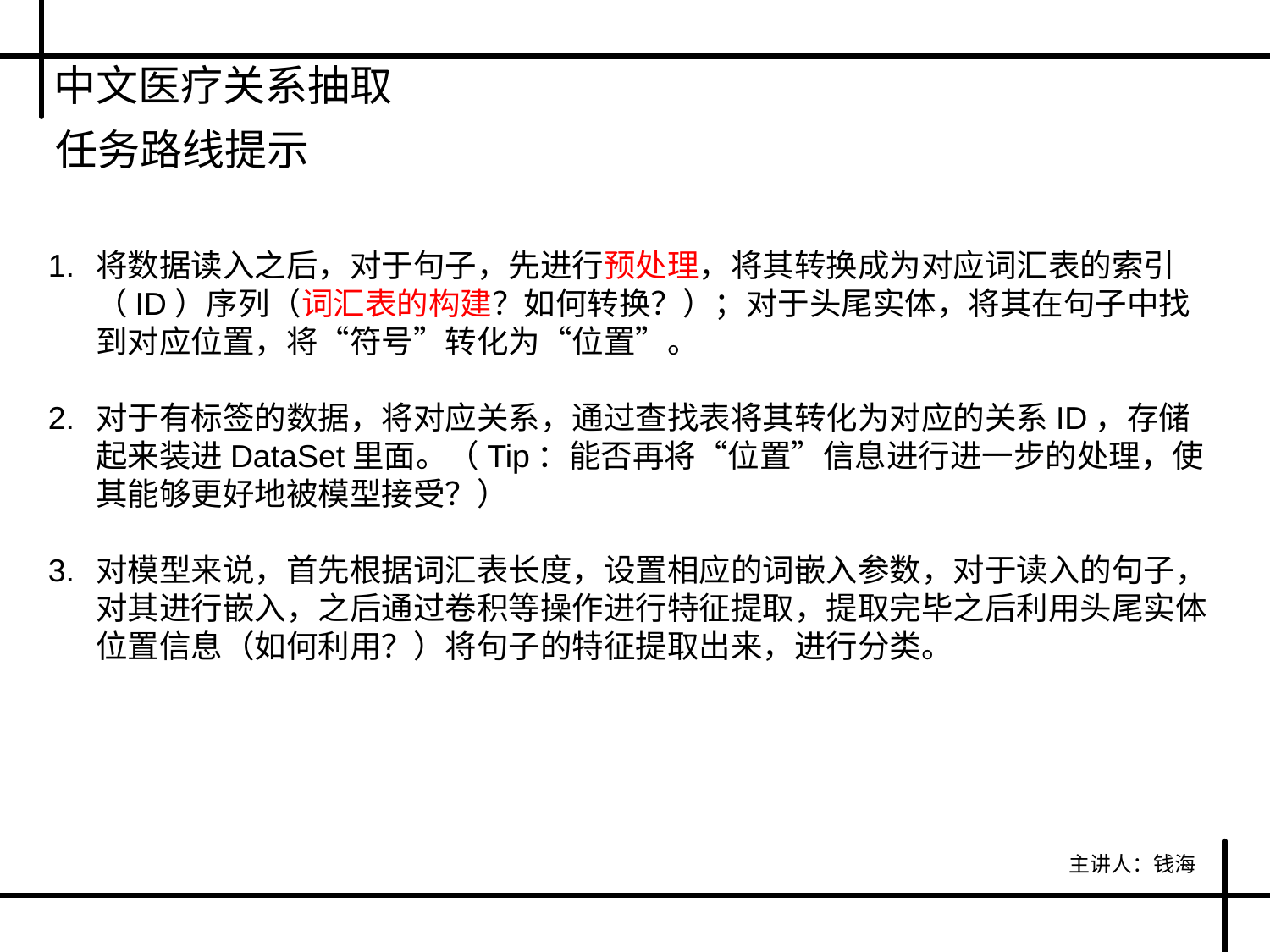

中文医疗关系抽取
任务路线提示
将数据读入之后，对于句子，先进行预处理，将其转换成为对应词汇表的索引（ID）序列（词汇表的构建？如何转换？）；对于头尾实体，将其在句子中找到对应位置，将“符号”转化为“位置”。

对于有标签的数据，将对应关系，通过查找表将其转化为对应的关系ID，存储起来装进DataSet里面。（Tip：能否再将“位置”信息进行进一步的处理，使其能够更好地被模型接受？）

对模型来说，首先根据词汇表长度，设置相应的词嵌入参数，对于读入的句子，对其进行嵌入，之后通过卷积等操作进行特征提取，提取完毕之后利用头尾实体位置信息（如何利用？）将句子的特征提取出来，进行分类。